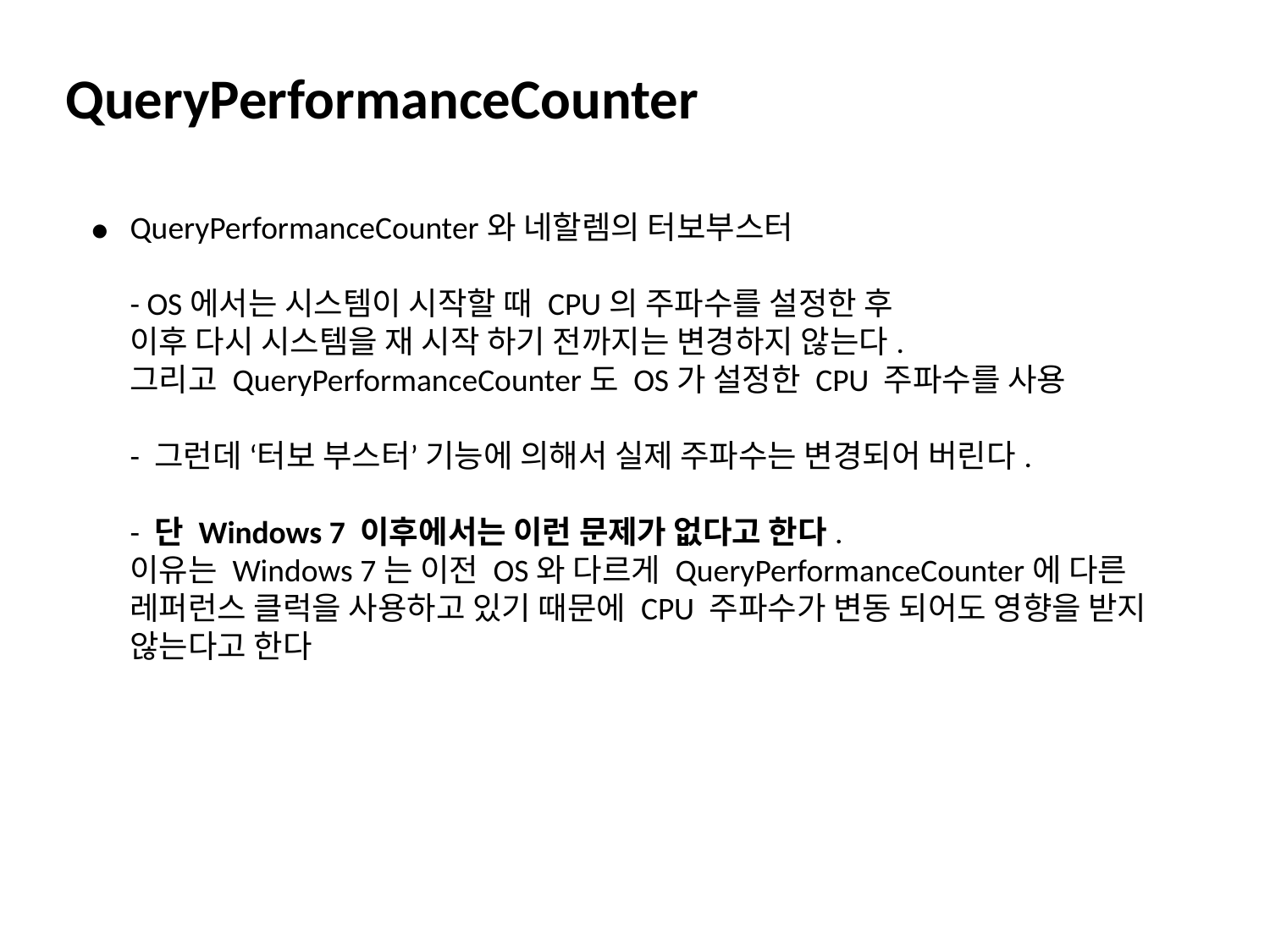

QueryPerformanceCounter
QueryPerformanceCounter와 네할렘의 터보부스터
- OS에서는 시스템이 시작할 때 CPU의 주파수를 설정한 후
이후 다시 시스템을 재 시작 하기 전까지는 변경하지 않는다.
그리고 QueryPerformanceCounter도 OS가 설정한 CPU 주파수를 사용
- 그런데 ‘터보 부스터’ 기능에 의해서 실제 주파수는 변경되어 버린다.
- 단 Windows 7 이후에서는 이런 문제가 없다고 한다.
이유는 Windows 7는 이전 OS와 다르게 QueryPerformanceCounter에 다른 레퍼런스 클럭을 사용하고 있기 때문에 CPU 주파수가 변동 되어도 영향을 받지 않는다고 한다